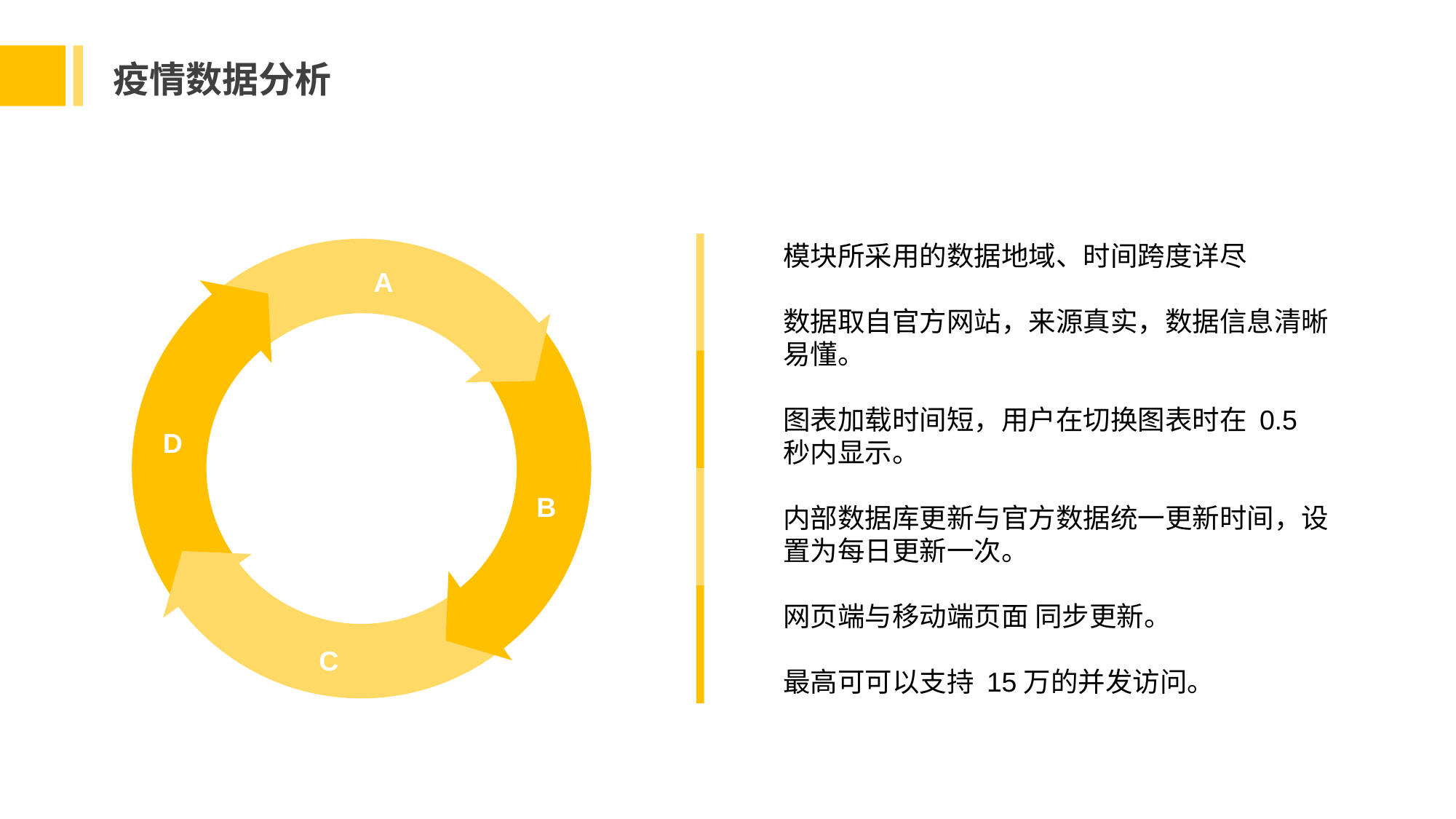

疫情数据分析
模块所采用的数据地域、时间跨度详尽

数据取自官方网站，来源真实，数据信息清晰易懂。

图表加载时间短，用户在切换图表时在 0.5 秒内显示。

内部数据库更新与官方数据统一更新时间，设置为每日更新一次。

网页端与移动端页面 同步更新。

最高可可以支持 15万的并发访问。

A

D
20%
B

C